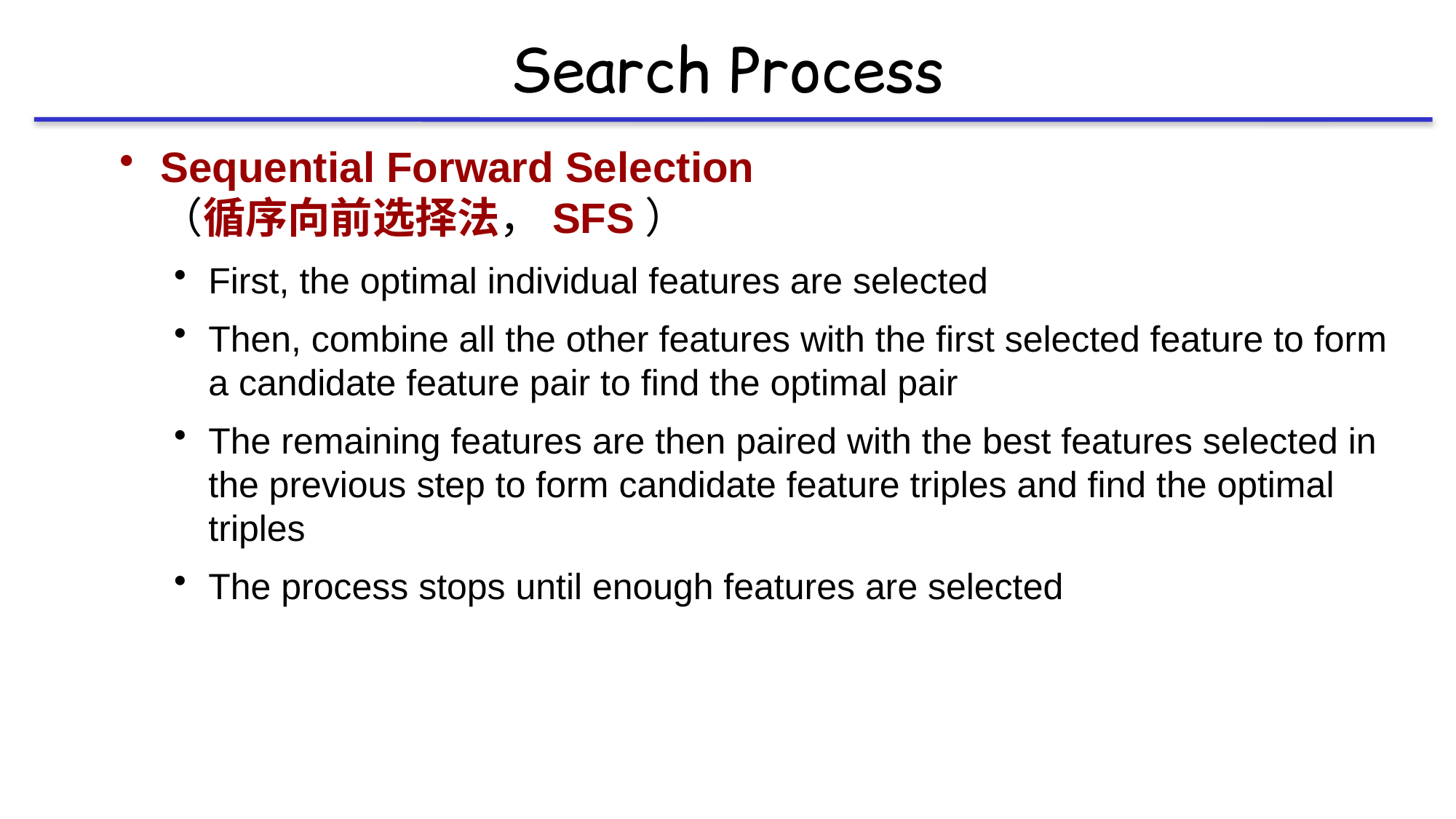

# Search Process
Sequential Forward Selection
（循序向前选择法，SFS）
First, the optimal individual features are selected
Then, combine all the other features with the first selected feature to form a candidate feature pair to find the optimal pair
The remaining features are then paired with the best features selected in the previous step to form candidate feature triples and find the optimal triples
The process stops until enough features are selected